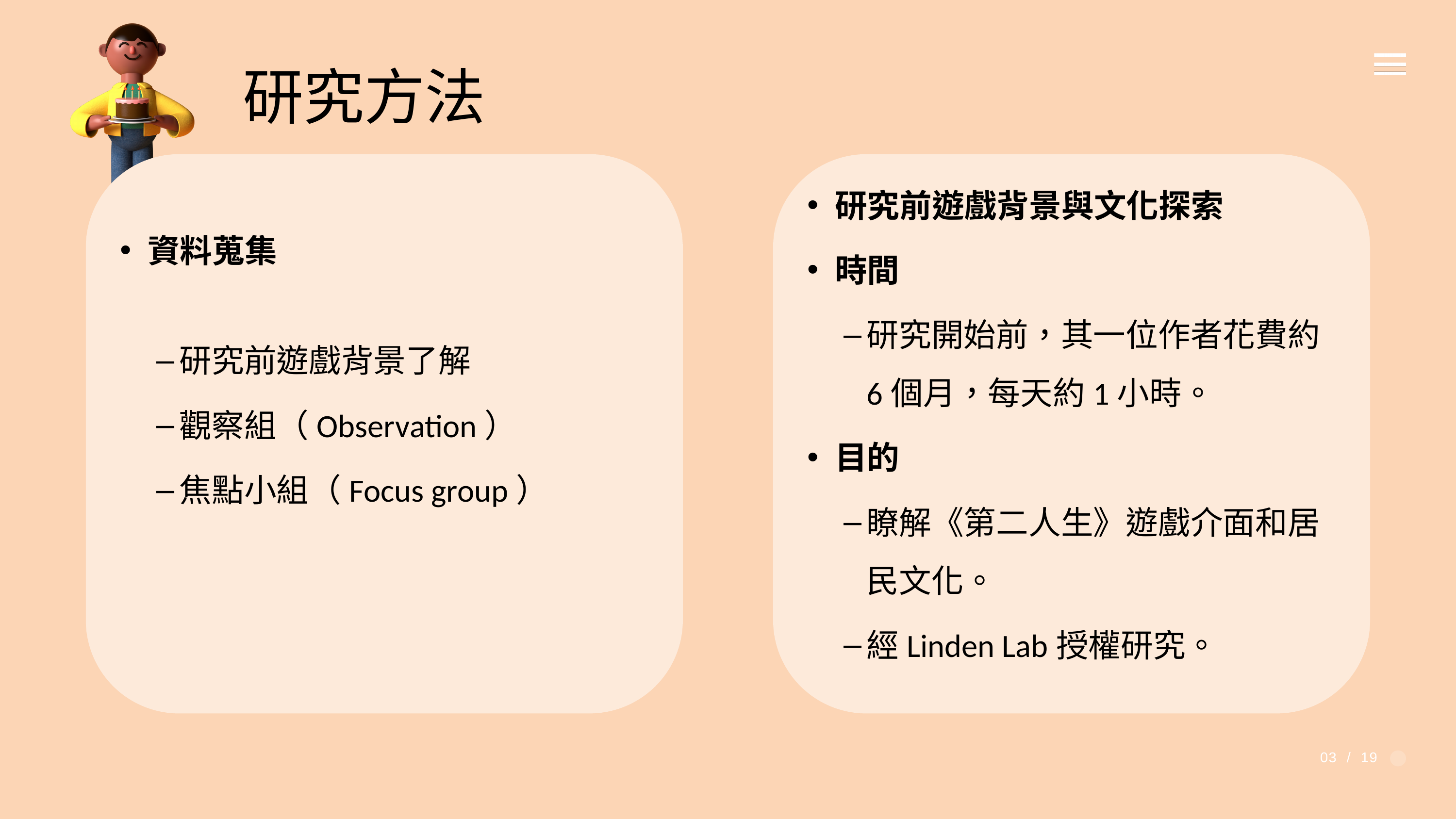

研究方法

資料蒐集

研究前遊戲背景了解
觀察組（Observation）
焦點小組（Focus group）
研究前遊戲背景與文化探索
時間
研究開始前，其一位作者花費約6個月，每天約1小時。
目的
瞭解《第二人生》遊戲介面和居民文化。
經Linden Lab授權研究。

03  /  19